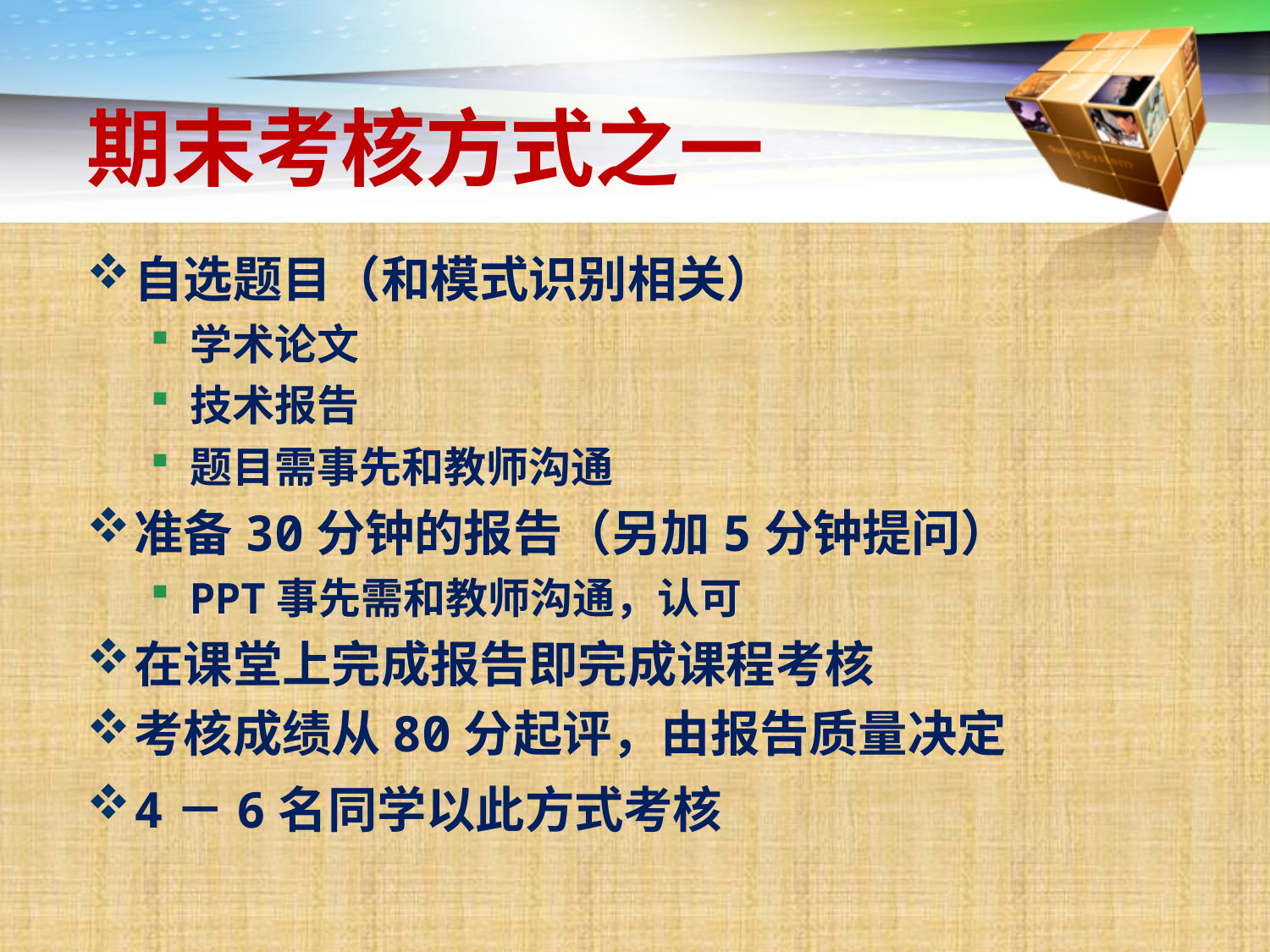

# 期末考核方式之一
自选题目（和模式识别相关）
学术论文
技术报告
题目需事先和教师沟通
准备30分钟的报告（另加5分钟提问）
PPT事先需和教师沟通，认可
在课堂上完成报告即完成课程考核
考核成绩从80分起评，由报告质量决定
4－6名同学以此方式考核